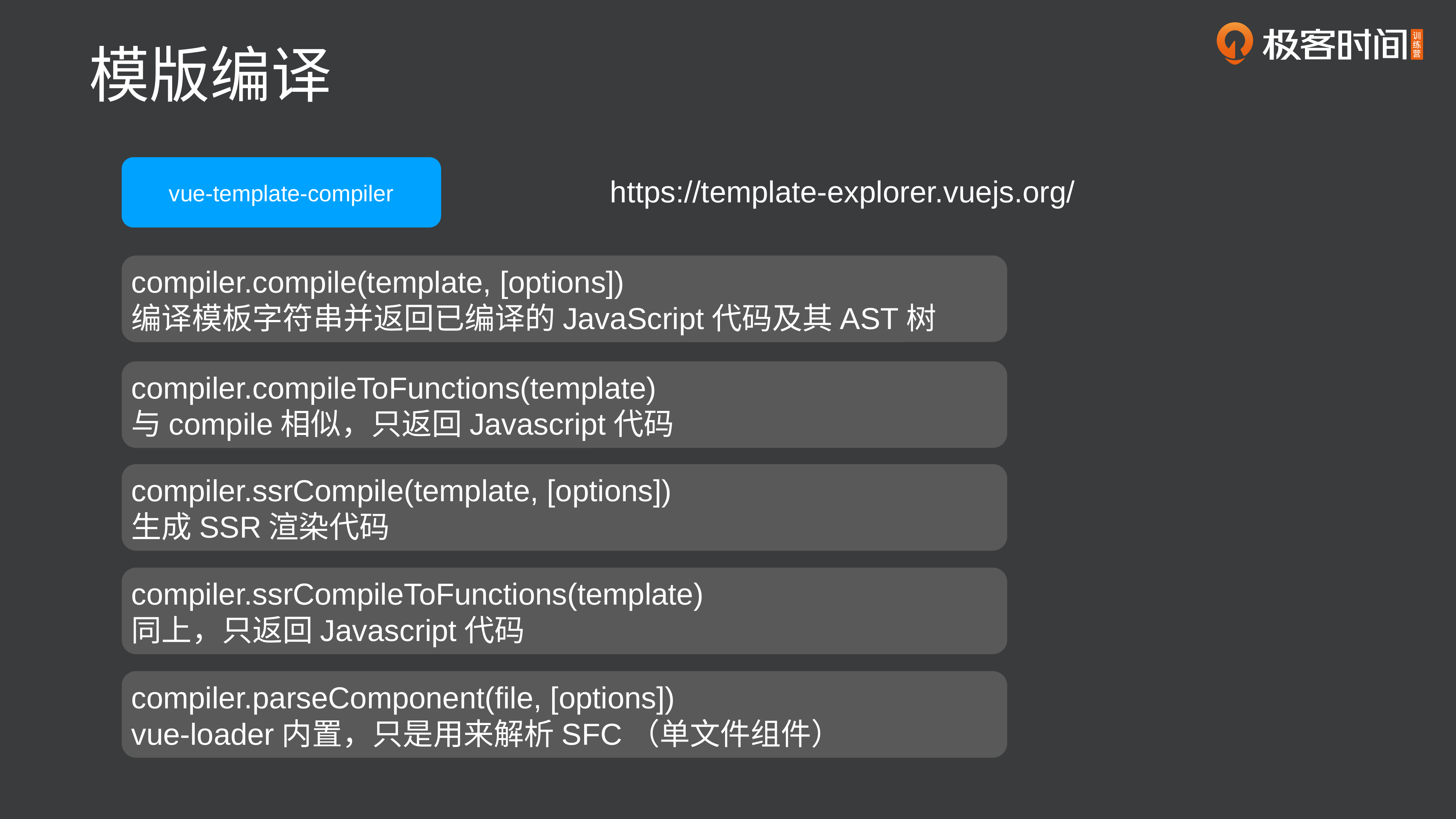

模版编译

vue-template-compiler
https://template-explorer.vuejs.org/
compiler.compile(template, [options])
编译模板字符串并返回已编译的JavaScript代码及其AST树
compiler.compileToFunctions(template)
与compile相似，只返回Javascript代码
compiler.ssrCompile(template, [options])
生成SSR渲染代码
compiler.ssrCompileToFunctions(template)
同上，只返回Javascript代码
compiler.parseComponent(file, [options])
vue-loader内置，只是用来解析SFC（单文件组件）